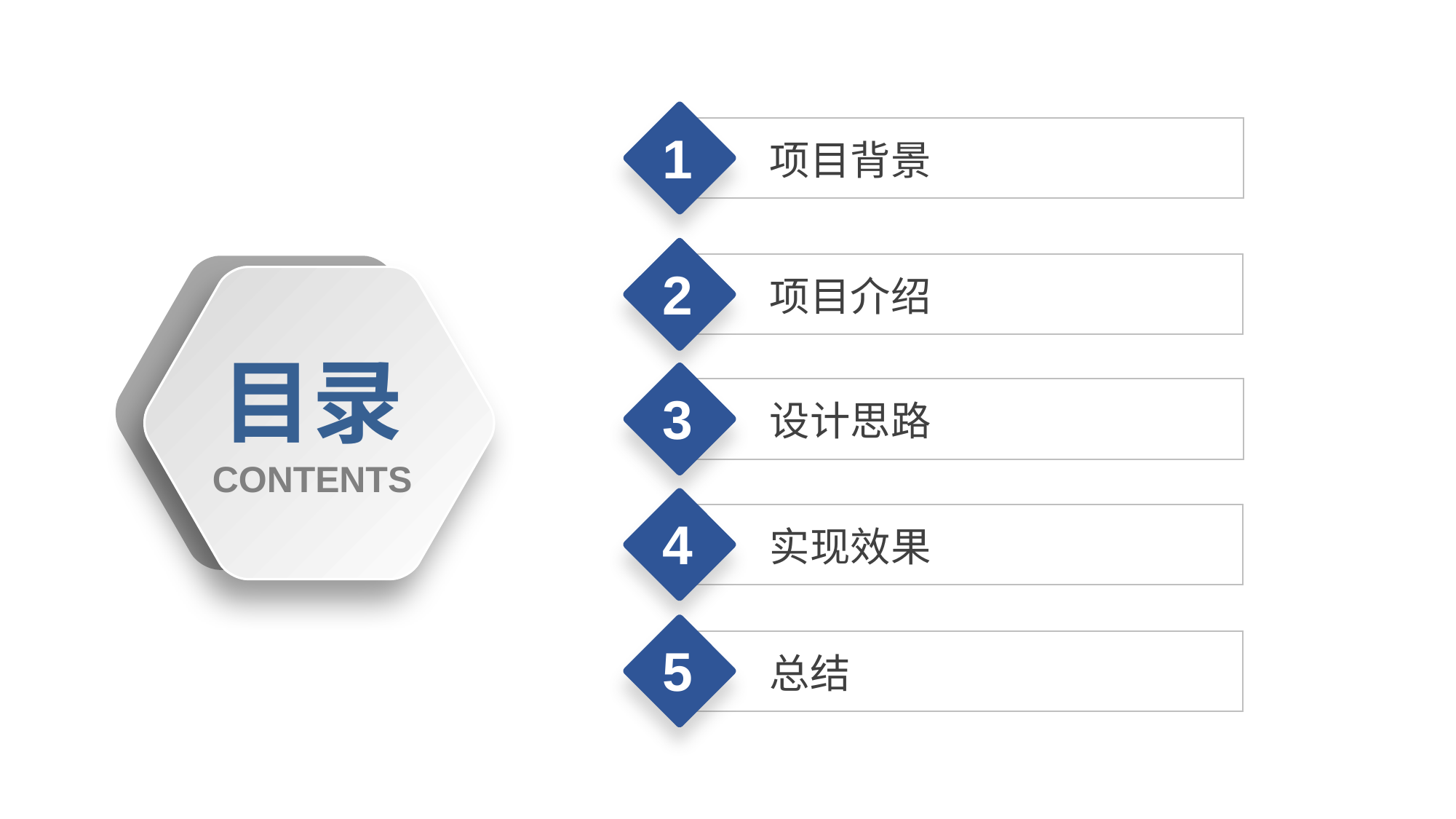

1

项目背景

2

项目介绍

目录

3

设计思路
CONTENTS

4

实现效果

5

总结